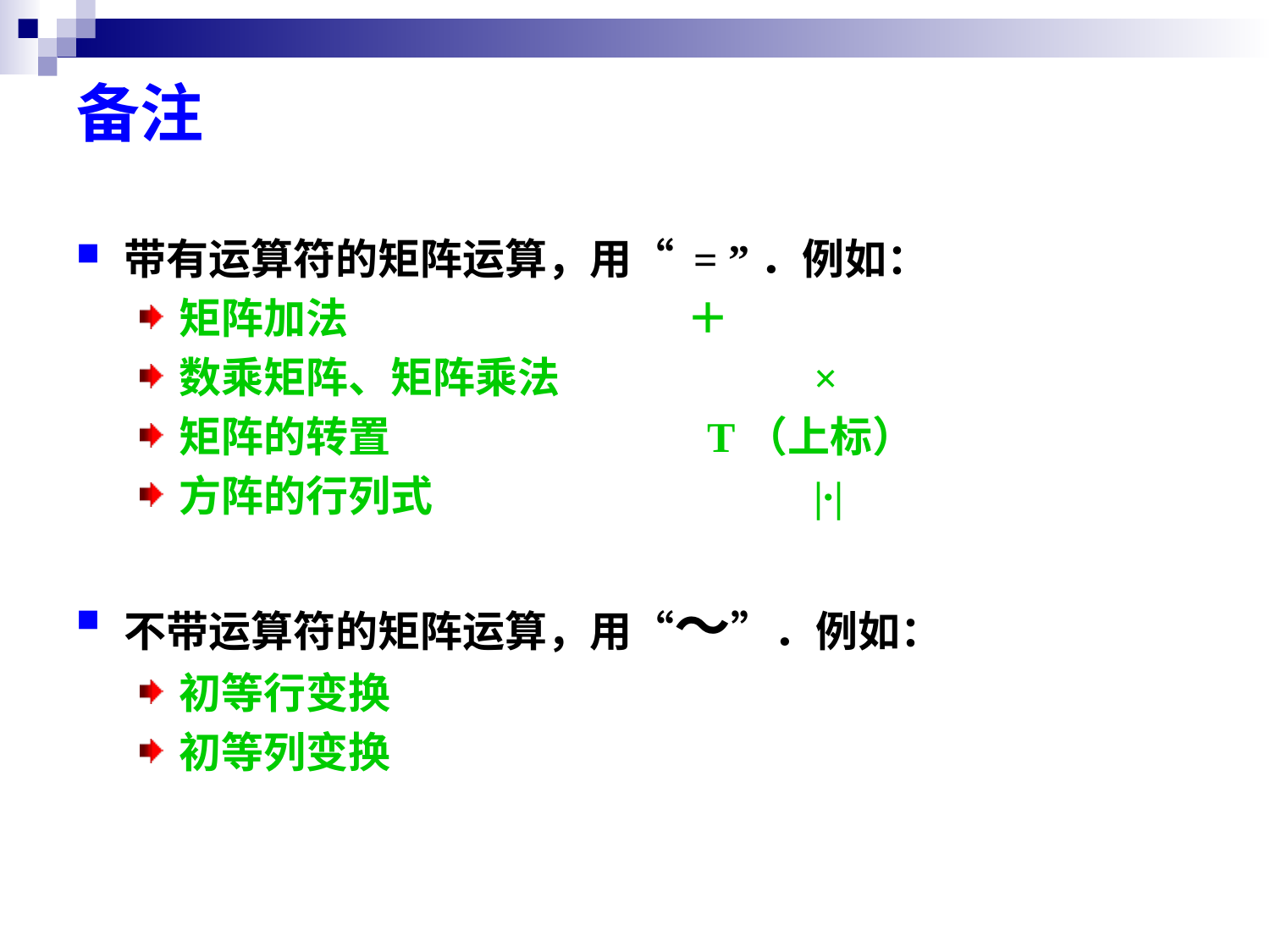

# 备注
带有运算符的矩阵运算，用“ = ”．例如：
矩阵加法			＋
数乘矩阵、矩阵乘法		×
矩阵的转置			 T（上标）
方阵的行列式			|∙|

不带运算符的矩阵运算，用“～”．例如：
初等行变换
初等列变换